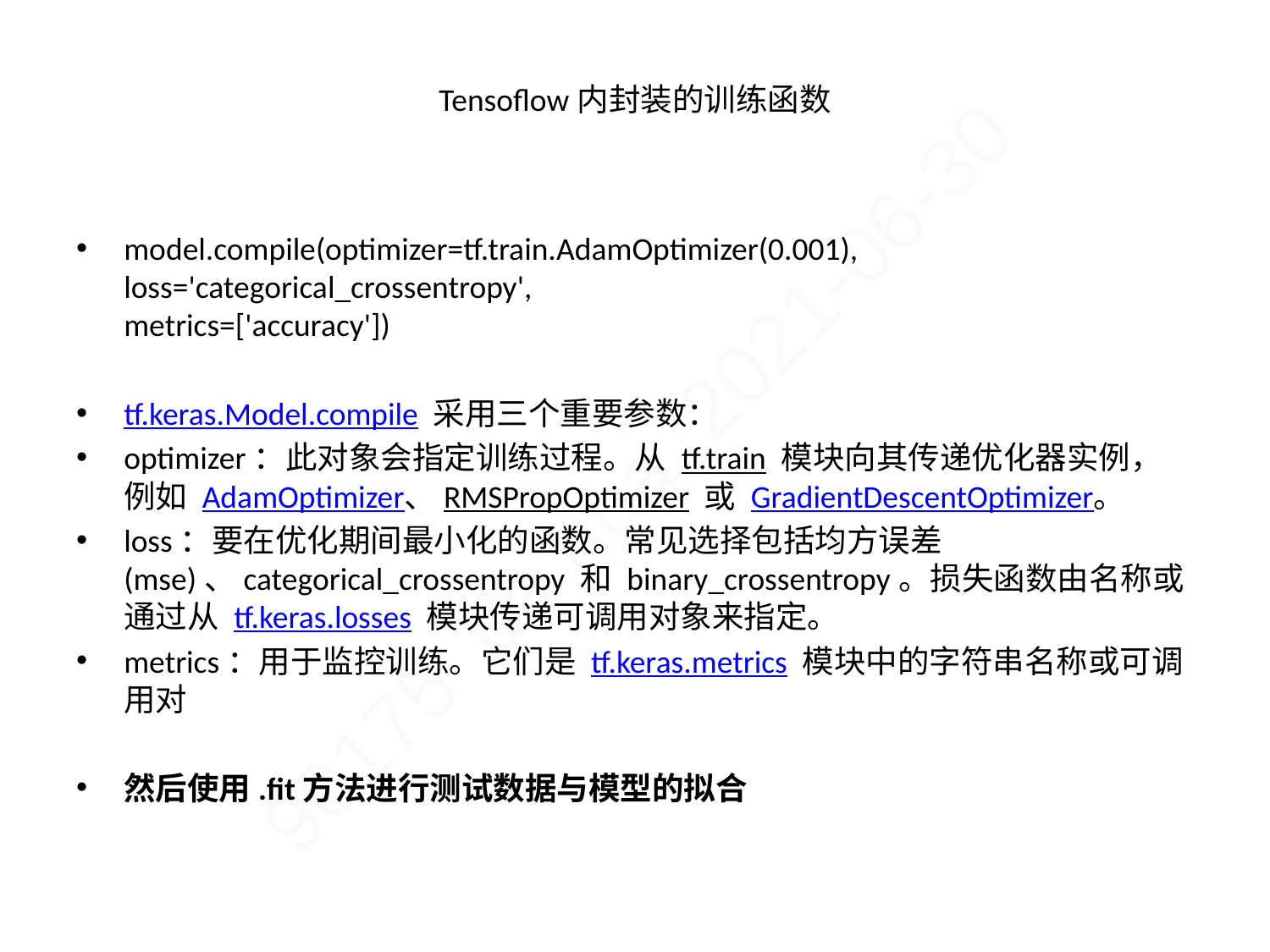

# Tensoflow内封装的训练函数
model.compile(optimizer=tf.train.AdamOptimizer(0.001),
loss='categorical_crossentropy',
metrics=['accuracy'])

tf.keras.Model.compile 采用三个重要参数：
optimizer：此对象会指定训练过程。从 tf.train 模块向其传递优化器实例，例如 AdamOptimizer、RMSPropOptimizer 或 GradientDescentOptimizer。
loss：要在优化期间最小化的函数。常见选择包括均方误差 (mse)、categorical_crossentropy 和 binary_crossentropy。损失函数由名称或通过从 tf.keras.losses 模块传递可调用对象来指定。
metrics：用于监控训练。它们是 tf.keras.metrics 模块中的字符串名称或可调用对

然后使用.fit方法进行测试数据与模型的拟合